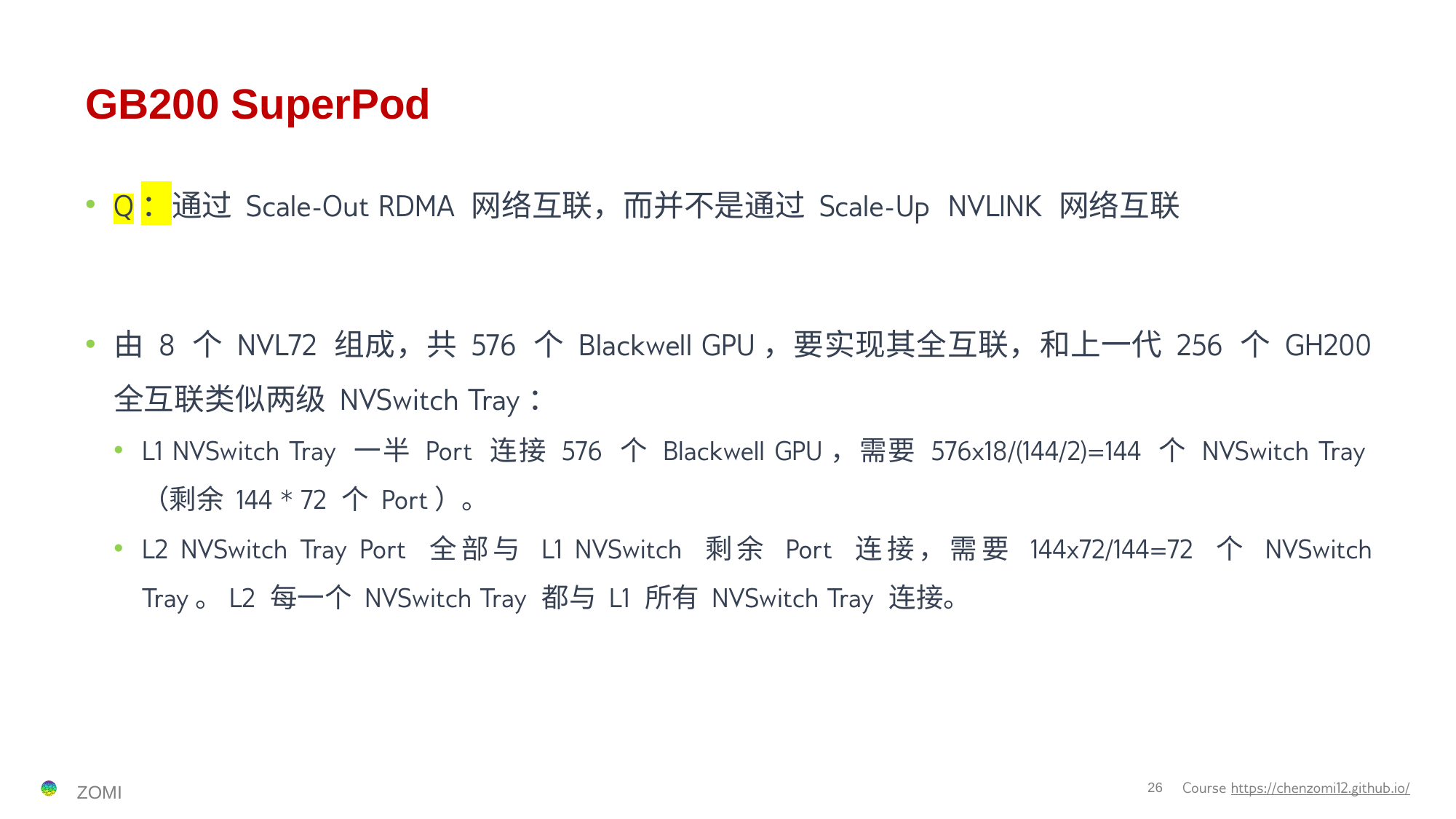

# GB200 SuperPod
Q：通过 Scale-Out RDMA 网络互联，而并不是通过 Scale-Up  NVLINK 网络互联

由 8 个 NVL72 组成，共 576 个 Blackwell GPU，要实现其全互联，和上一代 256 个 GH200 全互联类似两级 NVSwitch Tray：
L1 NVSwitch Tray 一半 Port 连接 576 个 Blackwell GPU，需要 576x18/(144/2)=144 个 NVSwitch Tray（剩余 144 * 72 个 Port）。
L2 NVSwitch Tray Port 全部与 L1 NVSwitch 剩余 Port 连接，需要 144x72/144=72 个 NVSwitch Tray。L2 每一个 NVSwitch Tray 都与 L1 所有 NVSwitch Tray 连接。